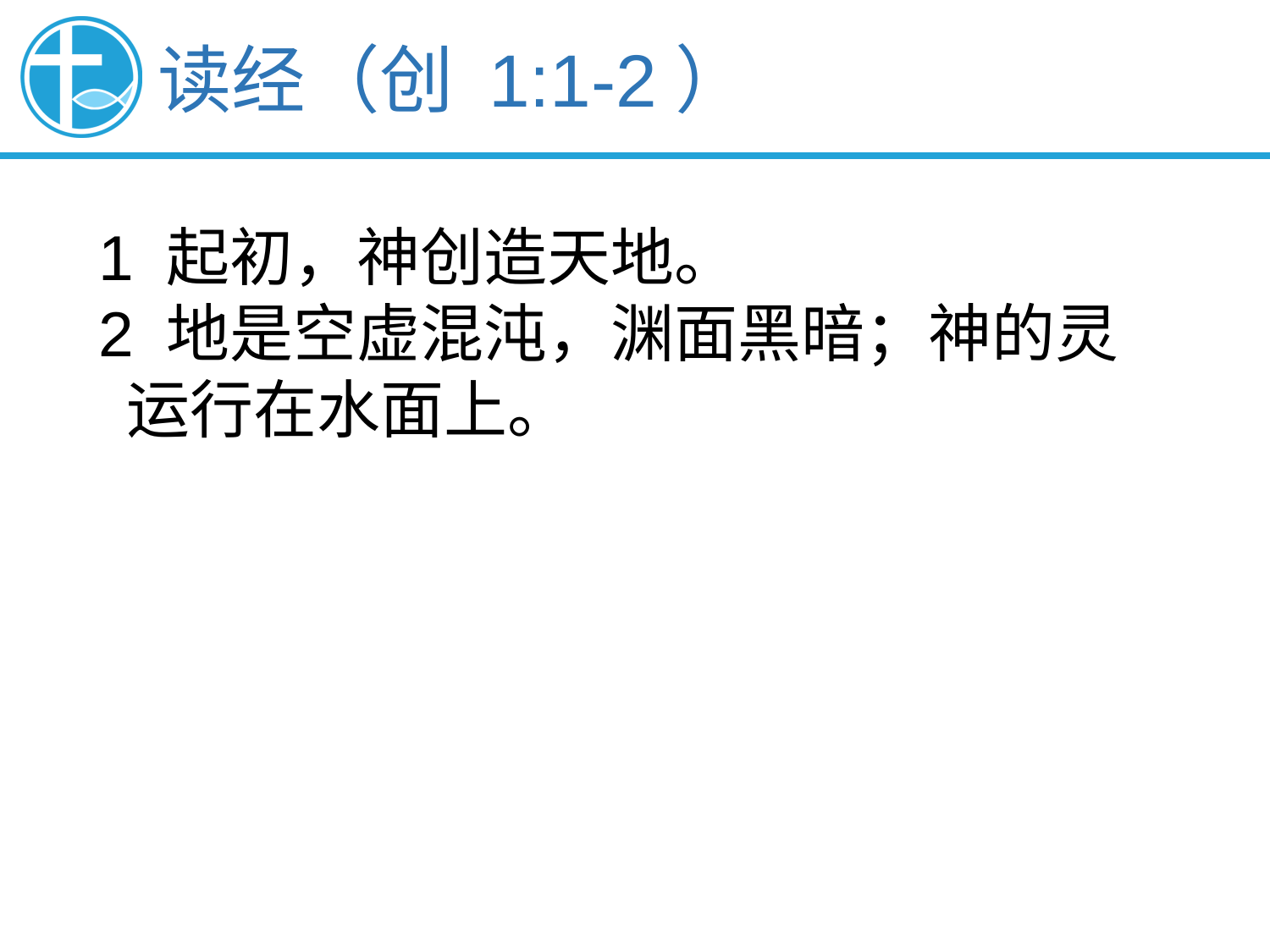

读经（创 1:1-2）

1 起初，神创造天地。
2 地是空虚混沌，渊面黑暗；神的灵
  运行在水面上。